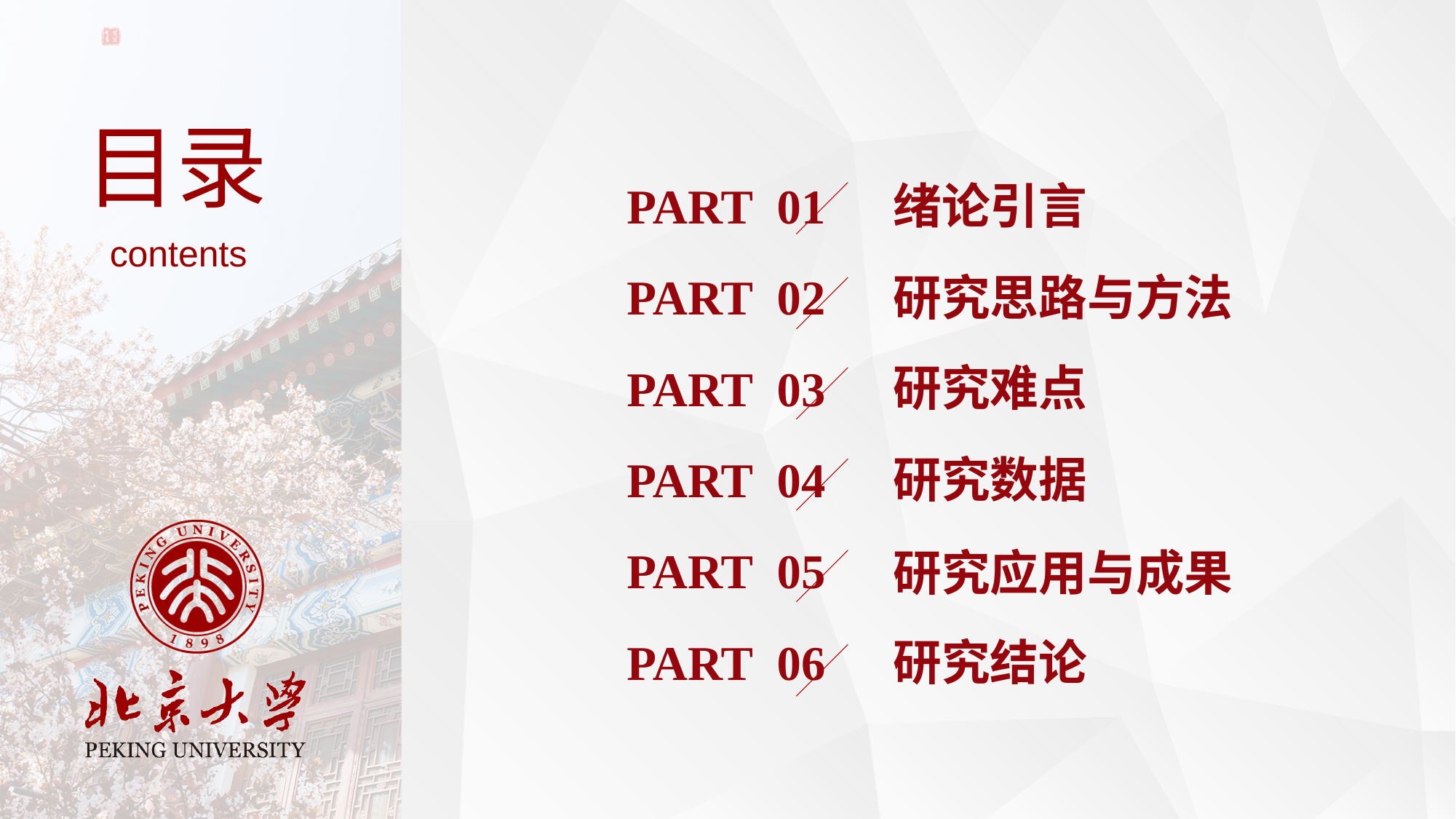

PART  01
绪论引言
PART  02
研究思路与方法
研究难点
PART  03

PART  04

研究数据
PART  05

研究应用与成果
PART  06

研究结论